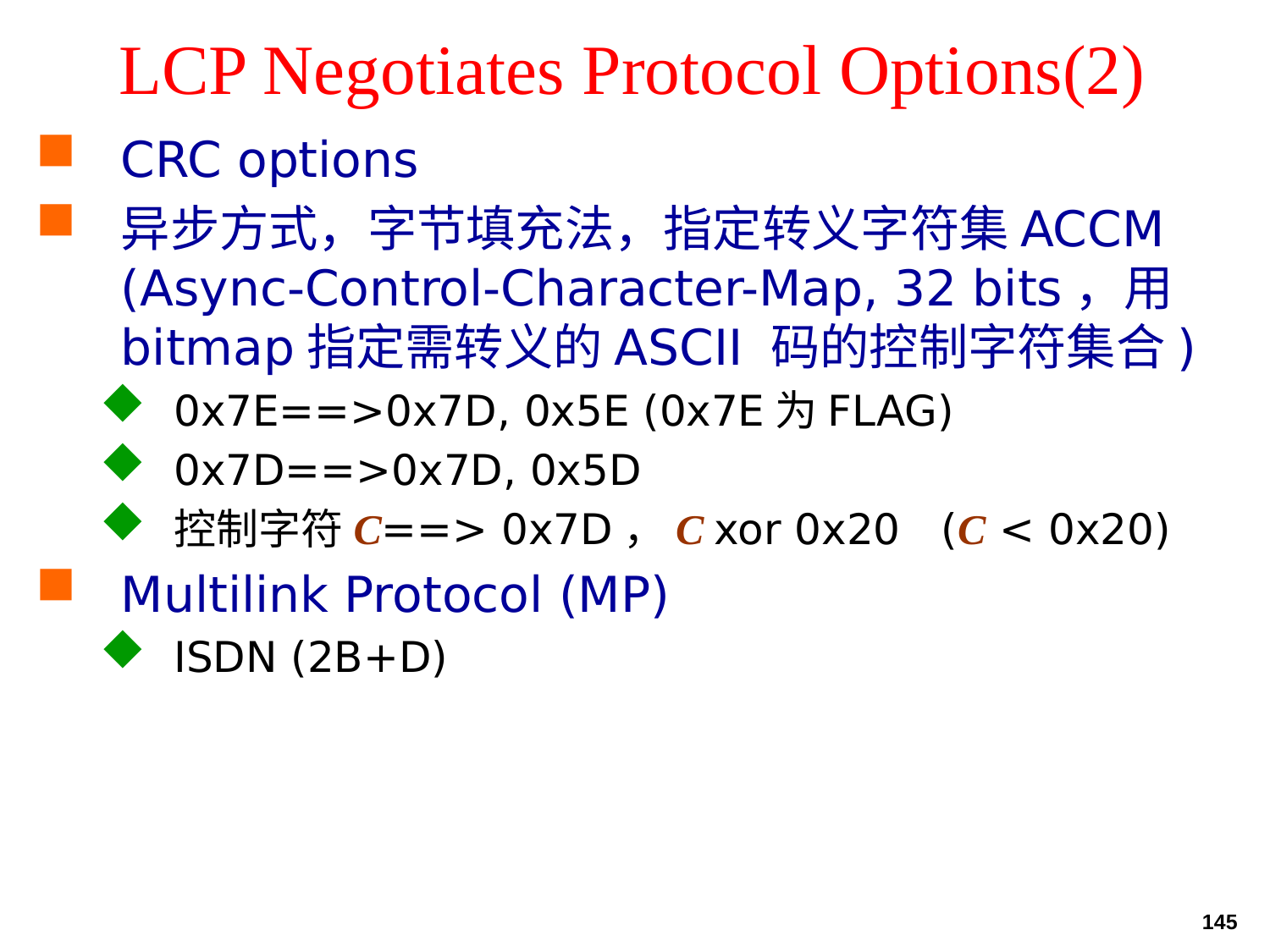

# LCP Negotiates Protocol Options(2)
CRC options
异步方式，字节填充法，指定转义字符集ACCM (Async-Control-Character-Map, 32 bits，用bitmap指定需转义的ASCII 码的控制字符集合)
0x7E==>0x7D, 0x5E (0x7E为FLAG)
0x7D==>0x7D, 0x5D
控制字符C==> 0x7D，C xor 0x20   (C < 0x20)
Multilink Protocol (MP)
ISDN (2B+D)